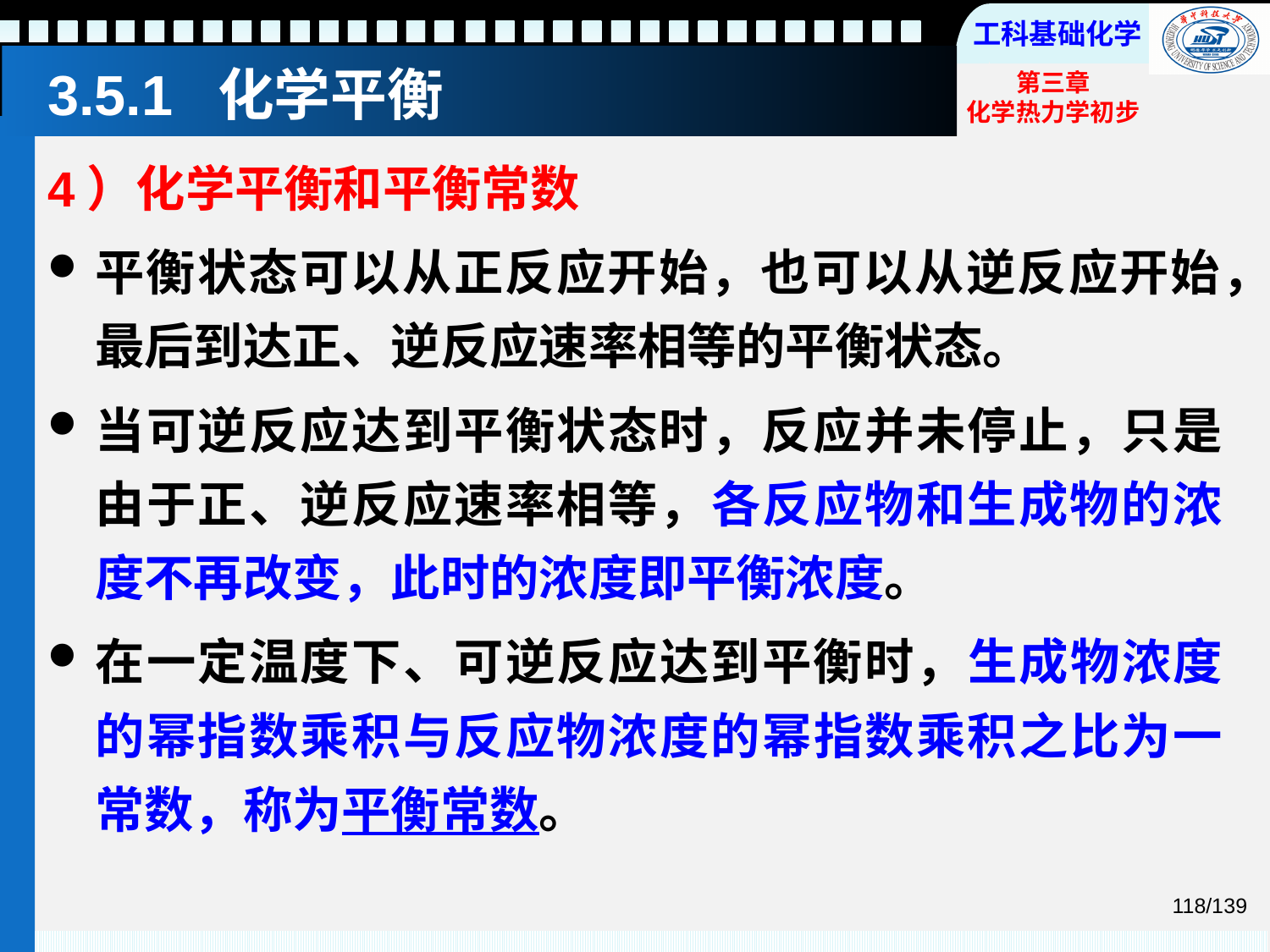

# 3.5.1  化学平衡
4）化学平衡和平衡常数
平衡状态可以从正反应开始，也可以从逆反应开始，最后到达正、逆反应速率相等的平衡状态。
当可逆反应达到平衡状态时，反应并未停止，只是由于正、逆反应速率相等，各反应物和生成物的浓度不再改变，此时的浓度即平衡浓度。
在一定温度下、可逆反应达到平衡时，生成物浓度的幂指数乘积与反应物浓度的幂指数乘积之比为一常数，称为平衡常数。